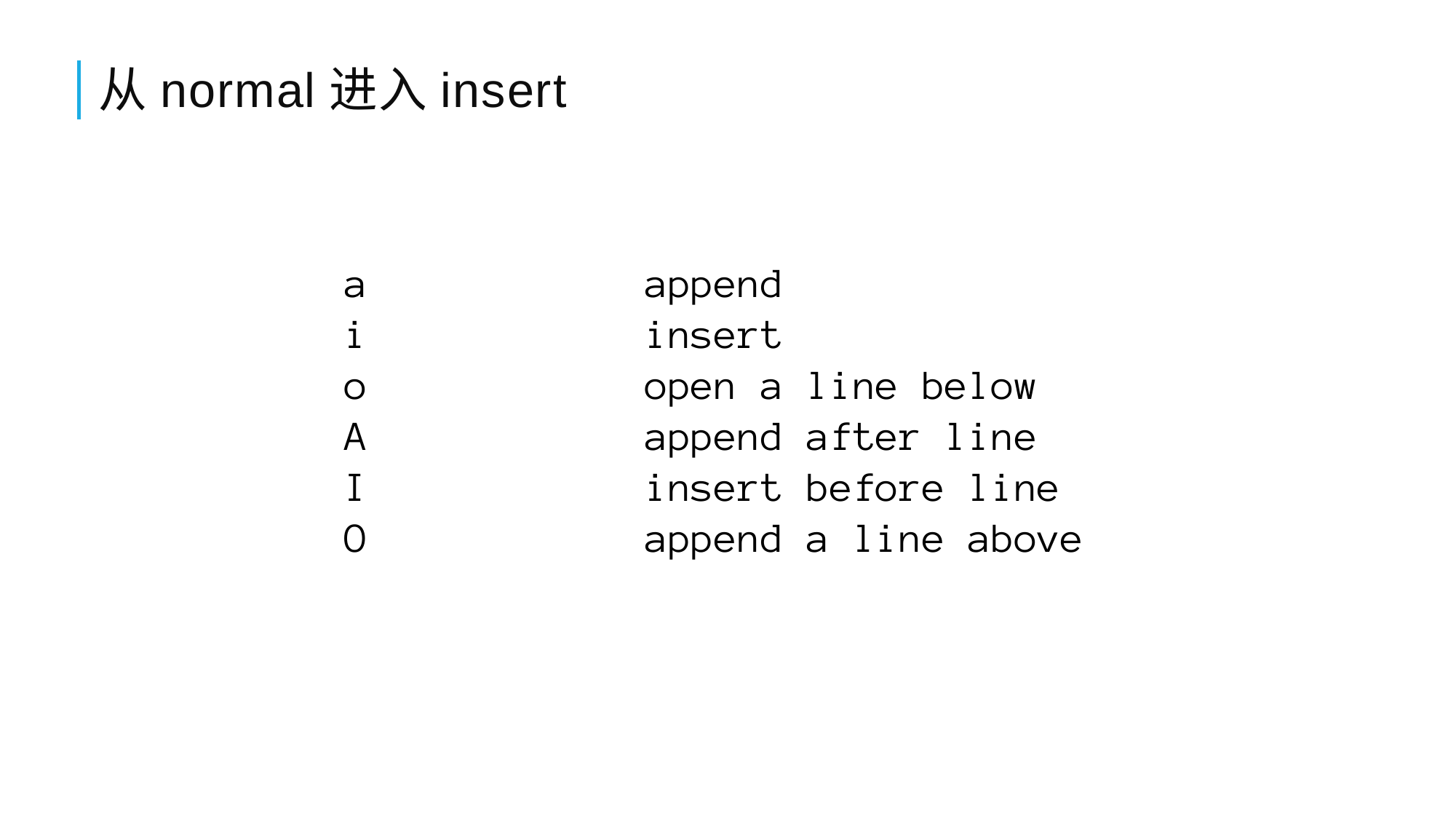

# 从normal进入insert
a            append
i            insert
o            open a line below
A            append after line
I            insert before line
O            append a line above